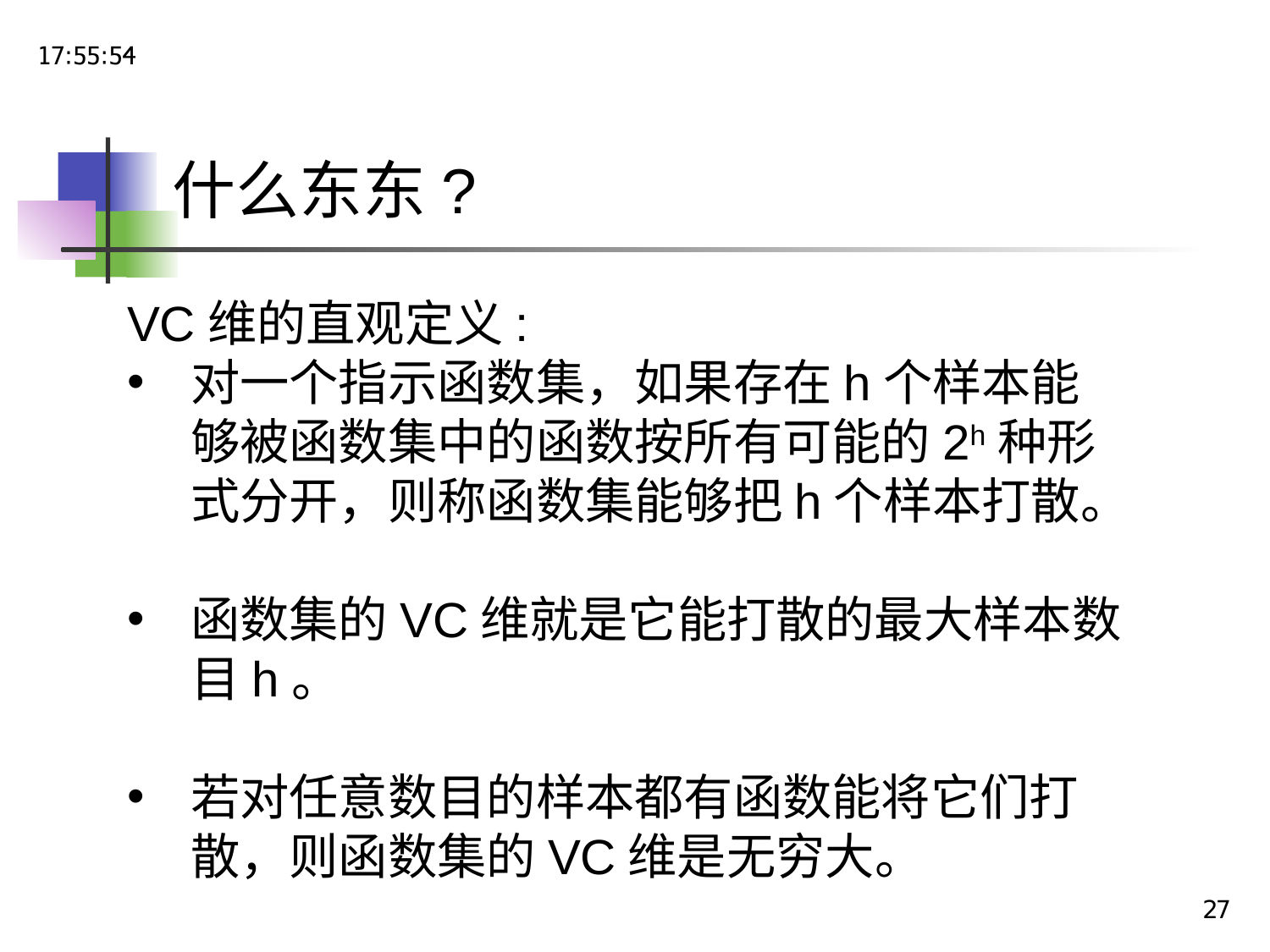

17:55:54
# 什么东东?
VC维的直观定义:
对一个指示函数集，如果存在h个样本能够被函数集中的函数按所有可能的2h种形式分开，则称函数集能够把h个样本打散。

函数集的VC维就是它能打散的最大样本数目h。

若对任意数目的样本都有函数能将它们打散，则函数集的VC维是无穷大。
27